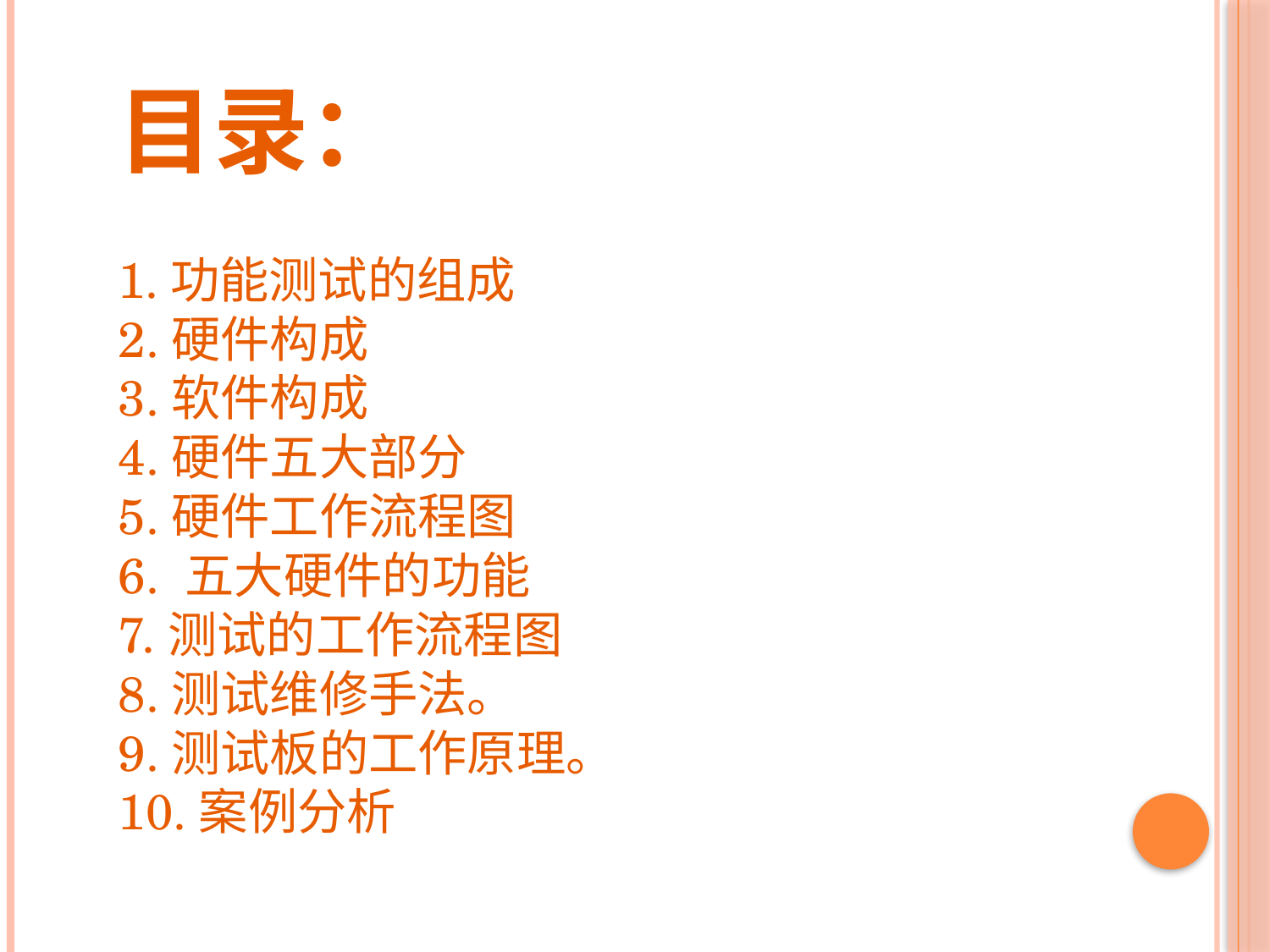

# 目录： 1.功能测试的组成 2.硬件构成 3.软件构成 4.硬件五大部分 5.硬件工作流程图 6. 五大硬件的功能 7.测试的工作流程图 8.测试维修手法。 9.测试板的工作原理。 10.案例分析